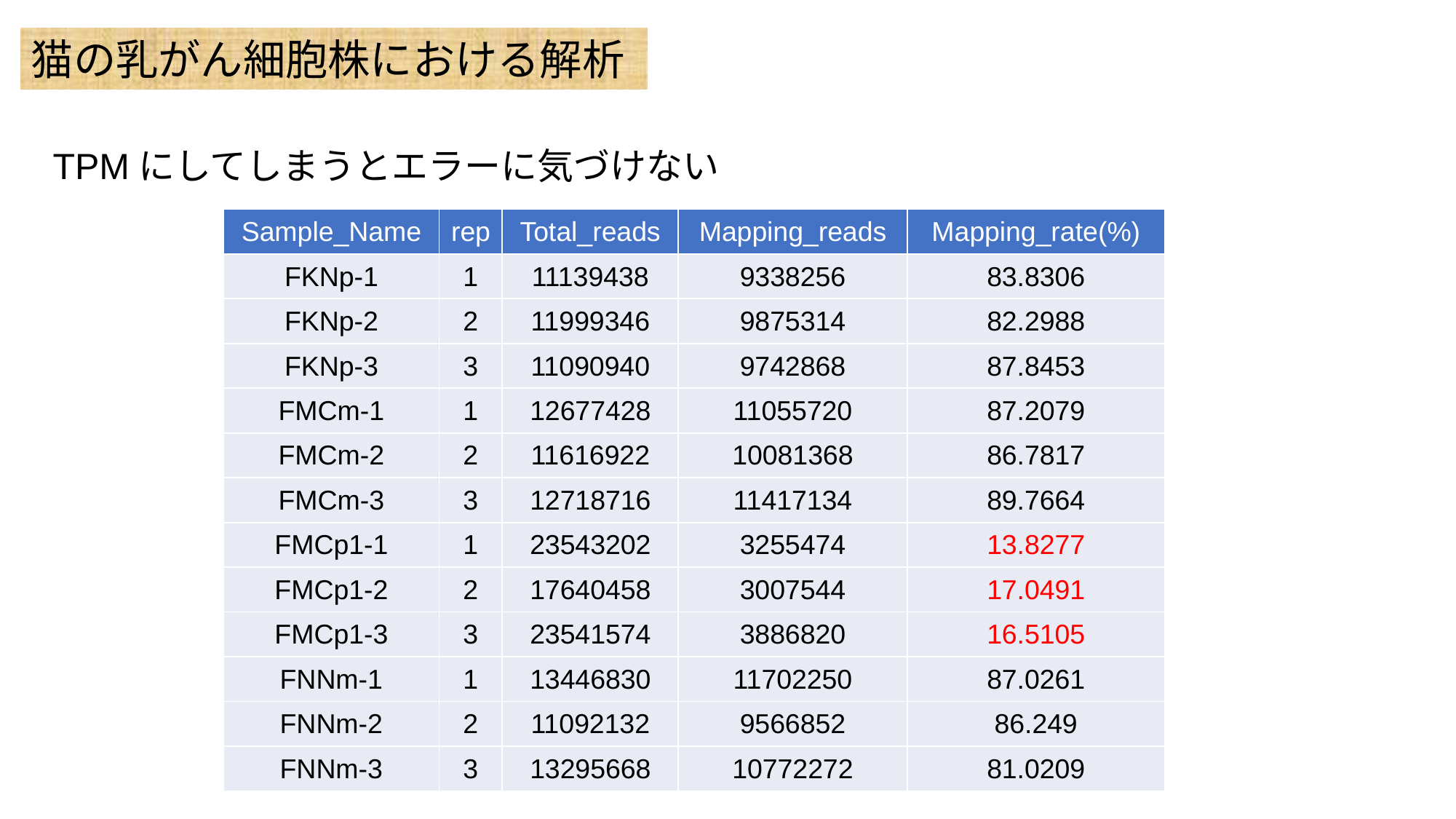

猫の乳がん細胞株における解析
TPMにしてしまうとエラーに気づけない
| Sample\_Name | rep | Total\_reads | Mapping\_reads | Mapping\_rate(%) |
| --- | --- | --- | --- | --- |
| FKNp-1 | 1 | 11139438 | 9338256 | 83.8306 |
| FKNp-2 | 2 | 11999346 | 9875314 | 82.2988 |
| FKNp-3 | 3 | 11090940 | 9742868 | 87.8453 |
| FMCm-1 | 1 | 12677428 | 11055720 | 87.2079 |
| FMCm-2 | 2 | 11616922 | 10081368 | 86.7817 |
| FMCm-3 | 3 | 12718716 | 11417134 | 89.7664 |
| FMCp1-1 | 1 | 23543202 | 3255474 | 13.8277 |
| FMCp1-2 | 2 | 17640458 | 3007544 | 17.0491 |
| FMCp1-3 | 3 | 23541574 | 3886820 | 16.5105 |
| FNNm-1 | 1 | 13446830 | 11702250 | 87.0261 |
| FNNm-2 | 2 | 11092132 | 9566852 | 86.249 |
| FNNm-3 | 3 | 13295668 | 10772272 | 81.0209 |